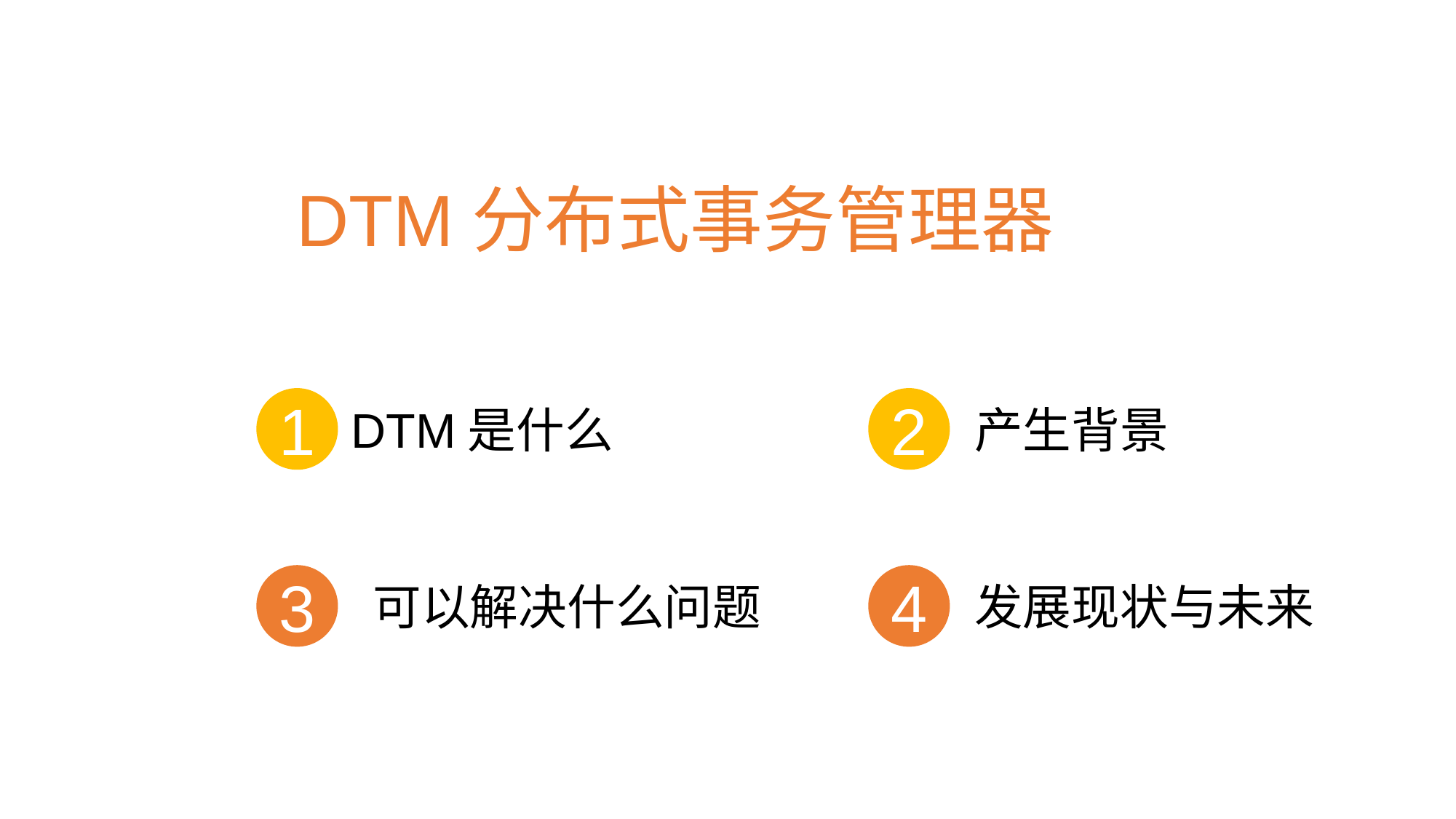

DTM分布式事务管理器
1
2
DTM是什么
产生背景
3
4
可以解决什么问题
发展现状与未来